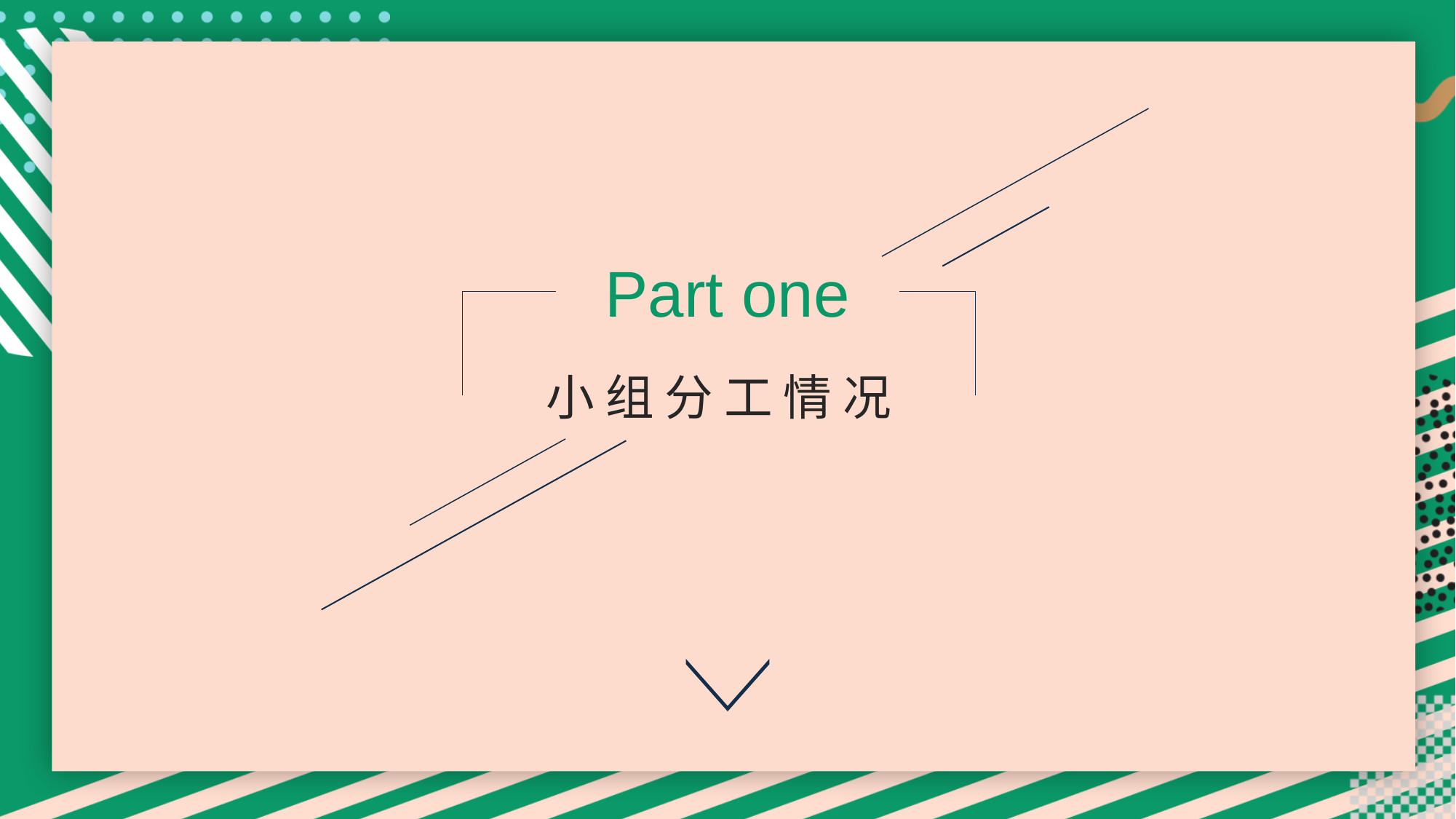

Part one
小 组 分 工 情 况